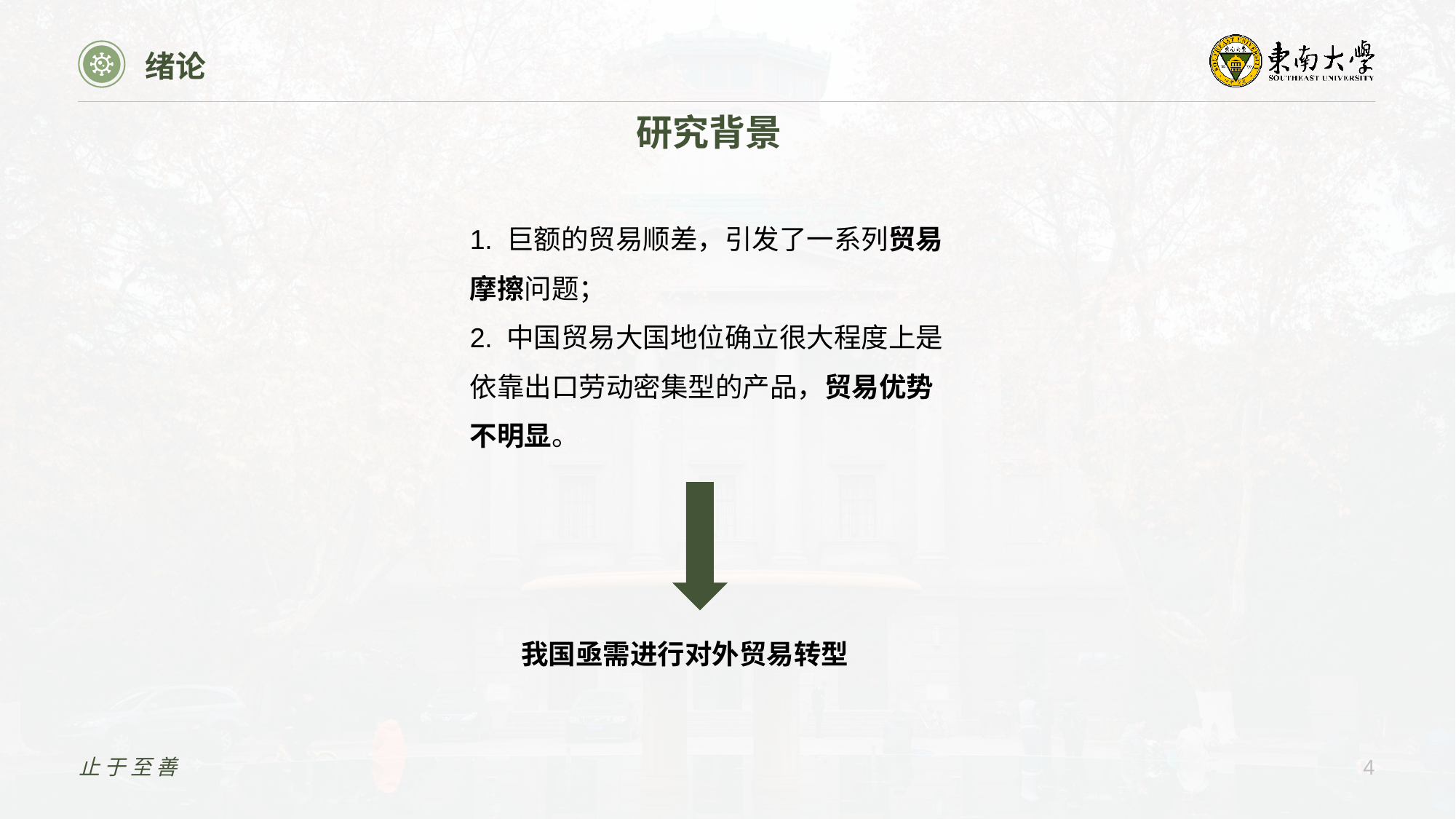

绪论
研究背景
1. 巨额的贸易顺差，引发了一系列贸易摩擦问题；
2. 中国贸易大国地位确立很大程度上是依靠出口劳动密集型的产品，贸易优势不明显。

我国亟需进行对外贸易转型
止于至善
4